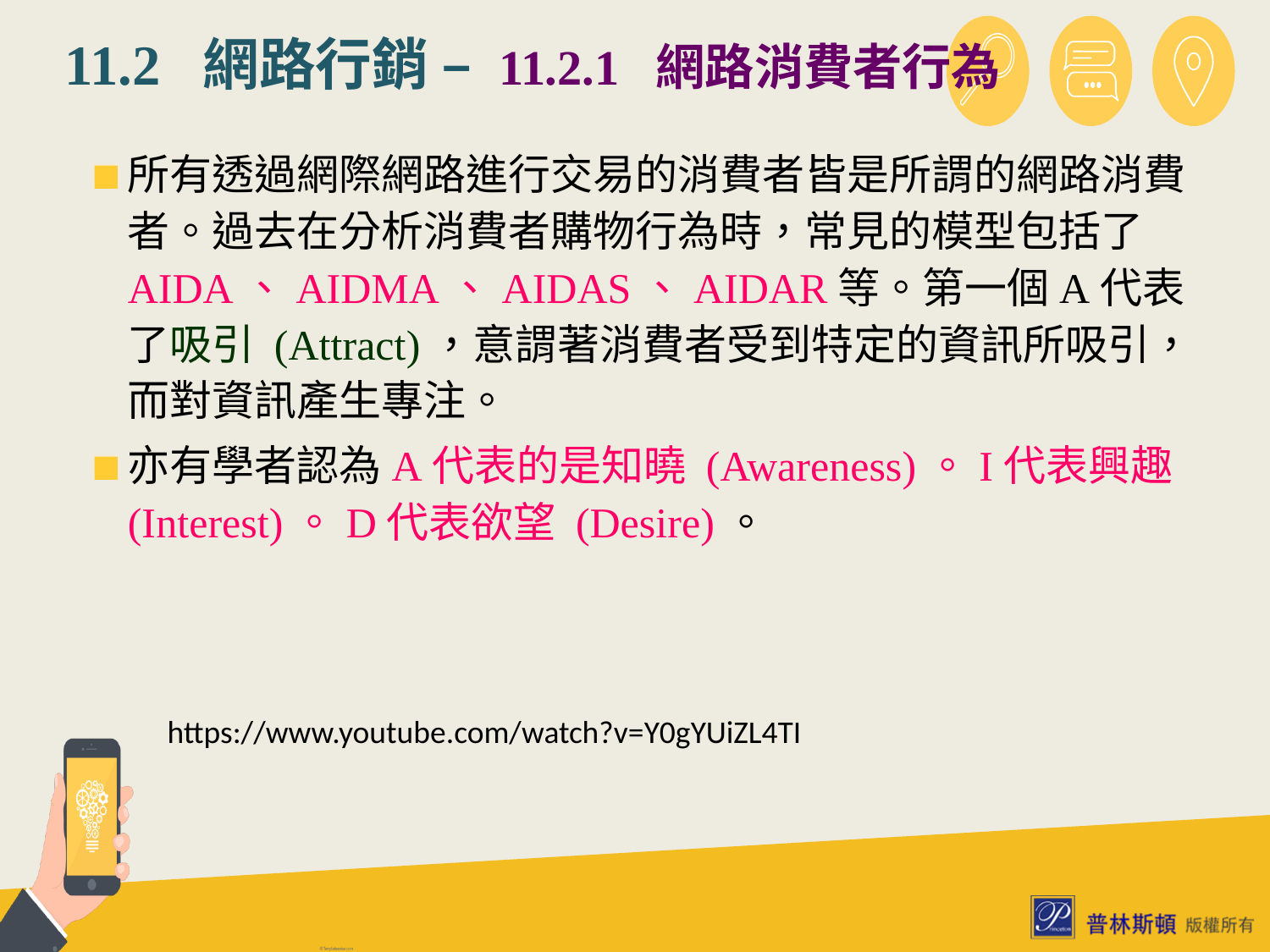

# 11.2  網路行銷 – 11.2.1  網路消費者行為
所有透過網際網路進行交易的消費者皆是所謂的網路消費者。過去在分析消費者購物行為時，常見的模型包括了AIDA、AIDMA、AIDAS、AIDAR等。第一個A代表了吸引 (Attract)，意謂著消費者受到特定的資訊所吸引，而對資訊產生專注。
亦有學者認為A代表的是知曉 (Awareness)。I代表興趣 (Interest)。D代表欲望 (Desire)。
https://www.youtube.com/watch?v=Y0gYUiZL4TI